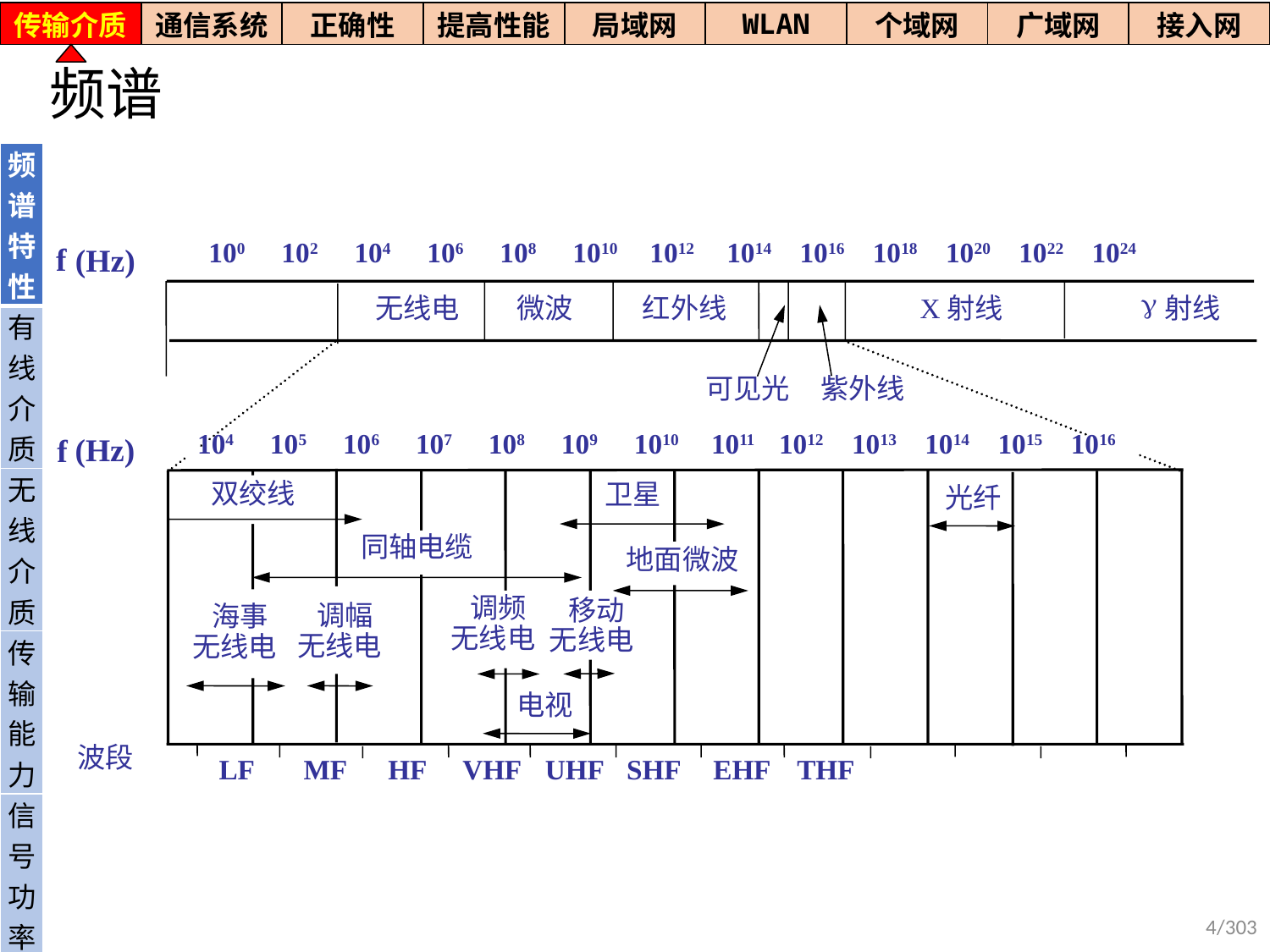

| 传输介质 | 通信系统 | 正确性 | 提高性能 | 局域网 | WLAN | 个域网 | 广域网 | 接入网 |
| --- | --- | --- | --- | --- | --- | --- | --- | --- |

# 频谱
| 频谱特性 |
| --- |
| 有线介质 |
| 无线介质 |
| 传输能力 |
| 信号功率 |

  100         102         104         106         108         1010        1012        1014       1016       1018       1020       1022       1024
f
(Hz)
γ

无线电
微波
红外线
X射线
射线

可见光
紫外线
104         105         106         107         108         109         1010        1011      1012       1013       1014       1015       1016

 (Hz)
f

双绞线

卫星

光纤

同轴电缆

地面微波

  调频
无线电

  移动
无线电

  调幅
无线电
  海事
无线电

电视

波段

LF

MF
HF

VHF

UHF
SHF

EHF

THF

4/303